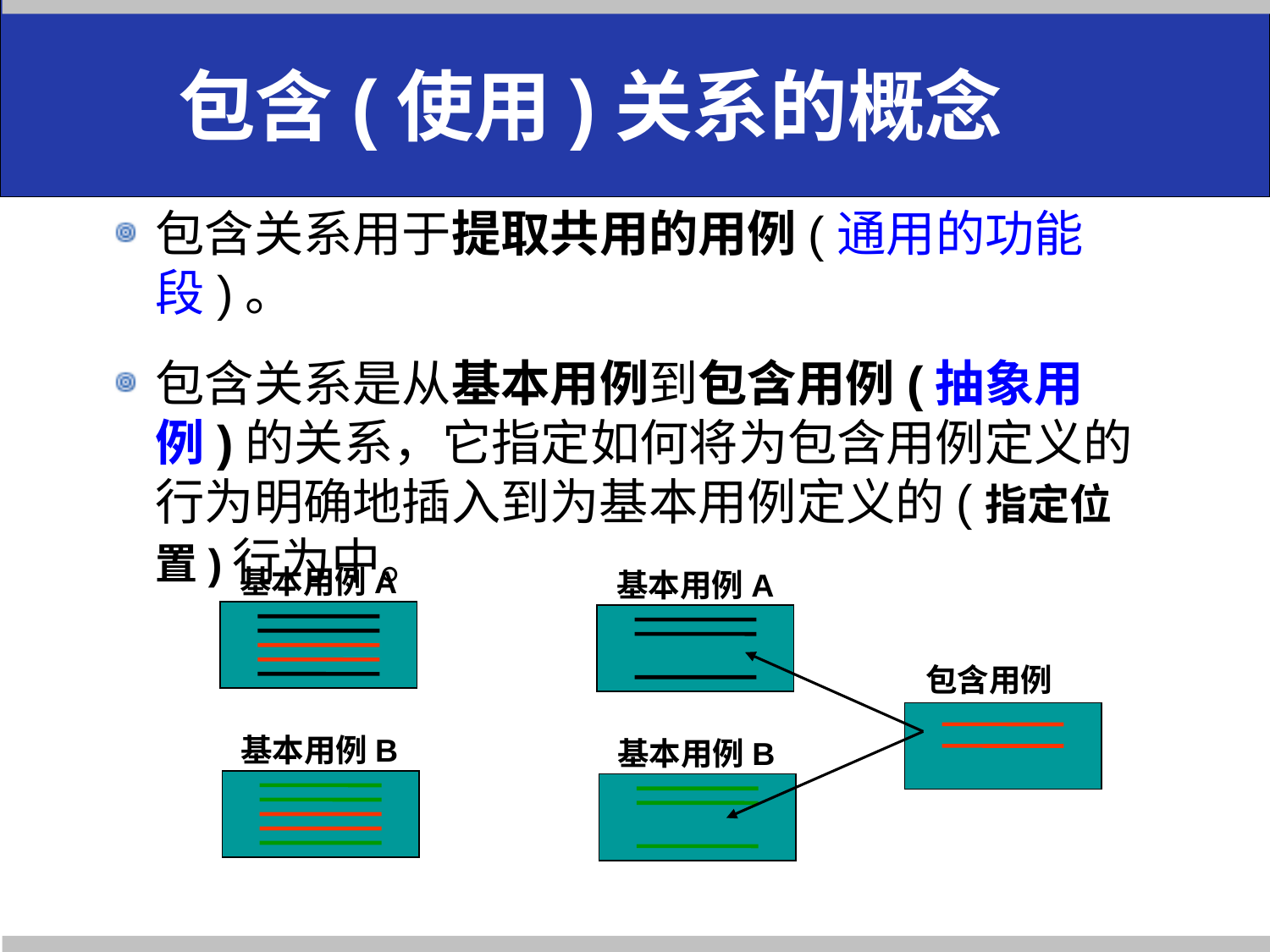

# 包含(使用)关系的概念
包含关系用于提取共用的用例(通用的功能段)。
包含关系是从基本用例到包含用例(抽象用例)的关系，它指定如何将为包含用例定义的行为明确地插入到为基本用例定义的(指定位置)行为中。

基本用例A

基本用例B

基本用例A

包含用例

基本用例B

339